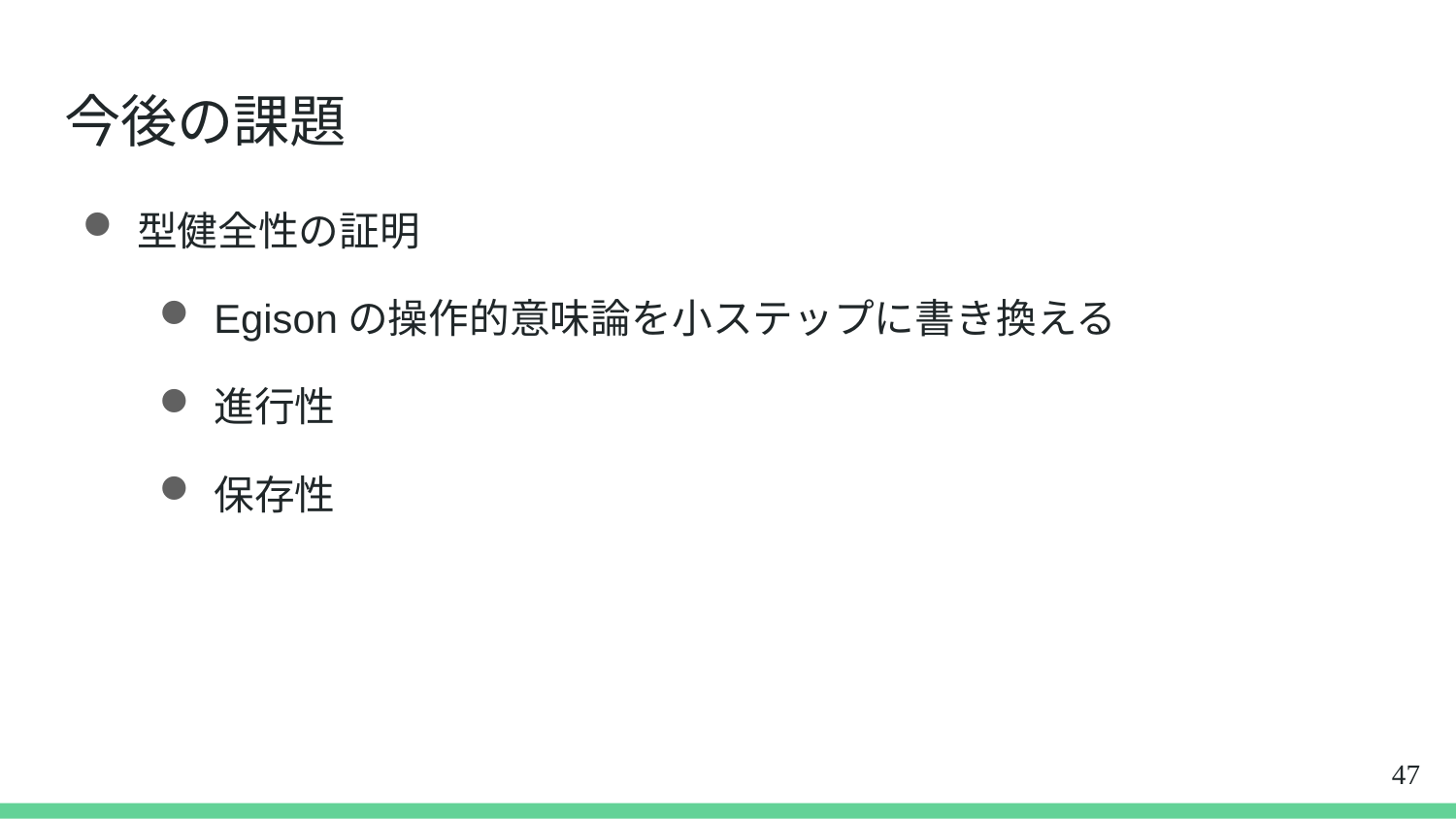

# 今後の課題
型健全性の証明
Egisonの操作的意味論を小ステップに書き換える
進行性
保存性
47